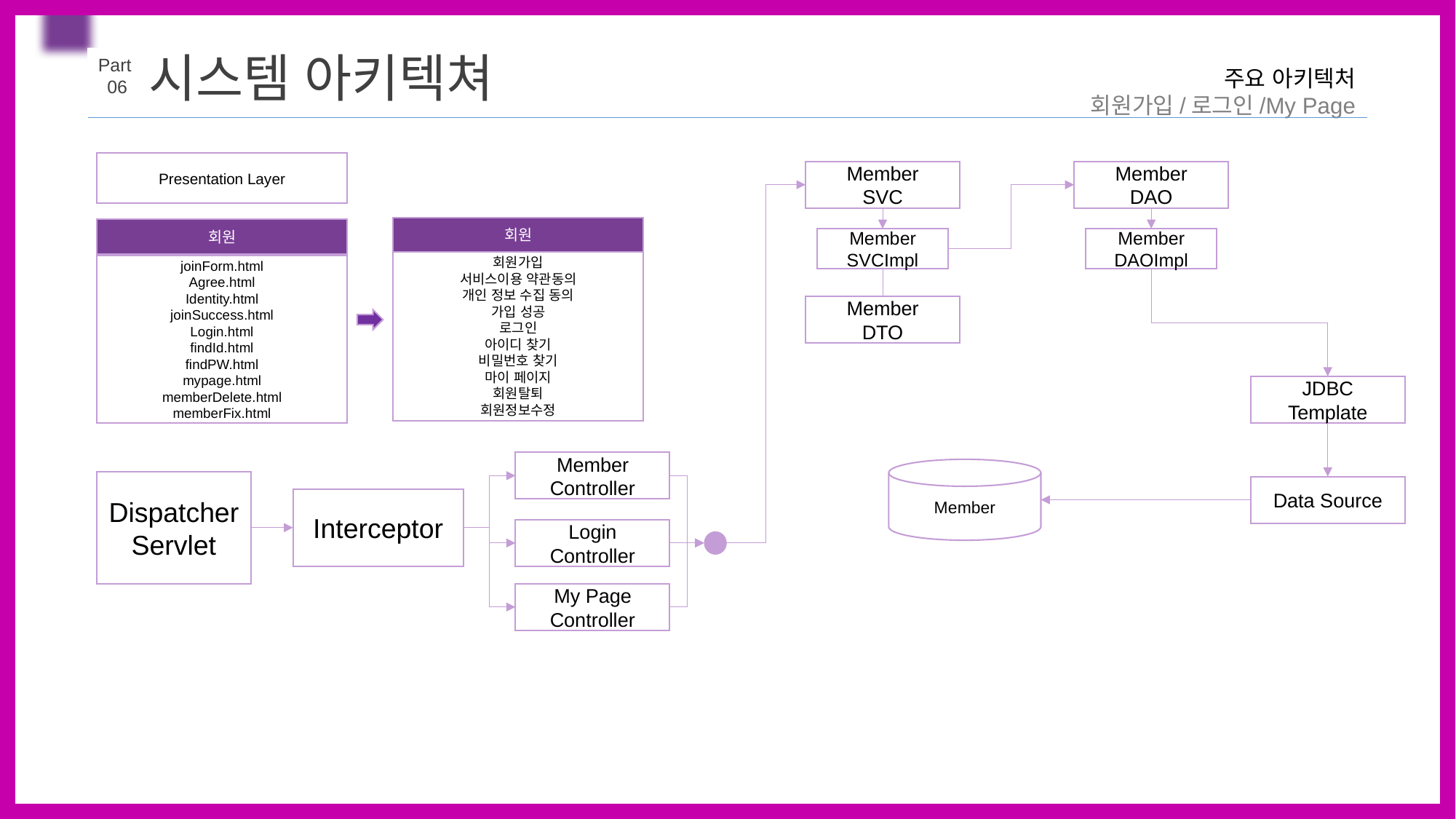

시스템 아키텍쳐
Part
 06
주요 아키텍처
회원가입/로그인/My Page
Presentation Layer
Member
SVC
Member
DAO
회원
회원
Member
DAOImpl
Member
SVCImpl
회원가입
서비스이용 약관동의
개인 정보 수집 동의
가입 성공
로그인
아이디 찾기
비밀번호 찾기
마이 페이지
회원탈퇴
회원정보수정
joinForm.html
Agree.html
Identity.html
joinSuccess.html
Login.html
findId.html
findPW.html
mypage.html
memberDelete.html
memberFix.html
Member
DTO

JDBC Template
Member Controller
Member
Dispatcher
Servlet
Data Source
Interceptor
Login Controller

My Page Controller